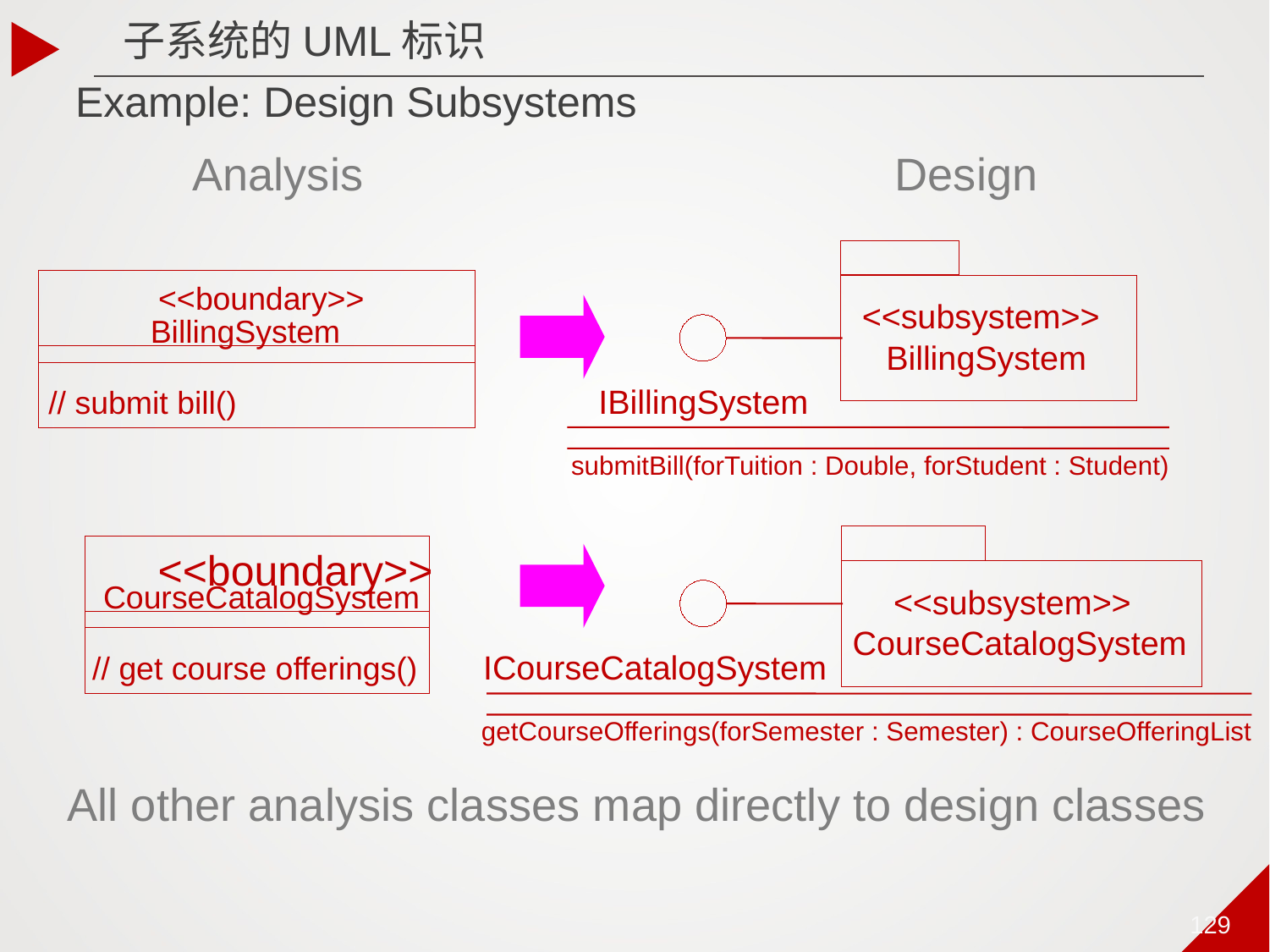

子系统的UML标识

# Example: Design Subsystems
Analysis
Design

<<subsystem>>
BillingSystem

<<boundary>>
BillingSystem

// submit bill()

IBillingSystem

submitBill(forTuition : Double, forStudent : Student)

<<subsystem>>
CourseCatalogSystem

ICourseCatalogSystem

<<boundary>>
CourseCatalogSystem

// get course offerings()

getCourseOfferings(forSemester : Semester) : CourseOfferingList
All other analysis classes map directly to design classes